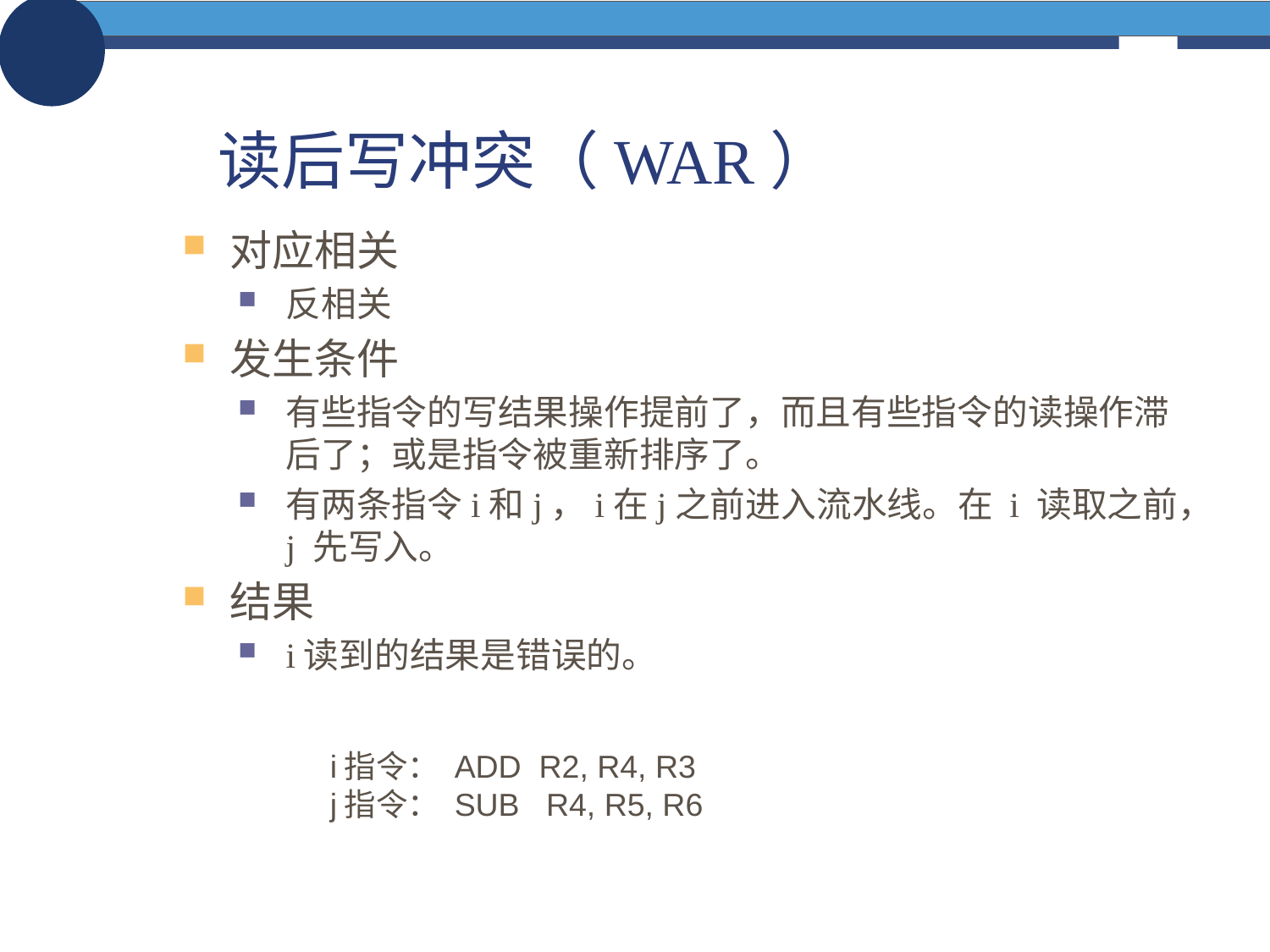

# 读后写冲突（WAR）
对应相关
反相关
发生条件
有些指令的写结果操作提前了，而且有些指令的读操作滞后了；或是指令被重新排序了。
有两条指令i和j，i在j之前进入流水线。在 i 读取之前，j 先写入。
结果
i读到的结果是错误的。
i指令： ADD  R2, R4, R3
j指令： SUB   R4, R5, R6